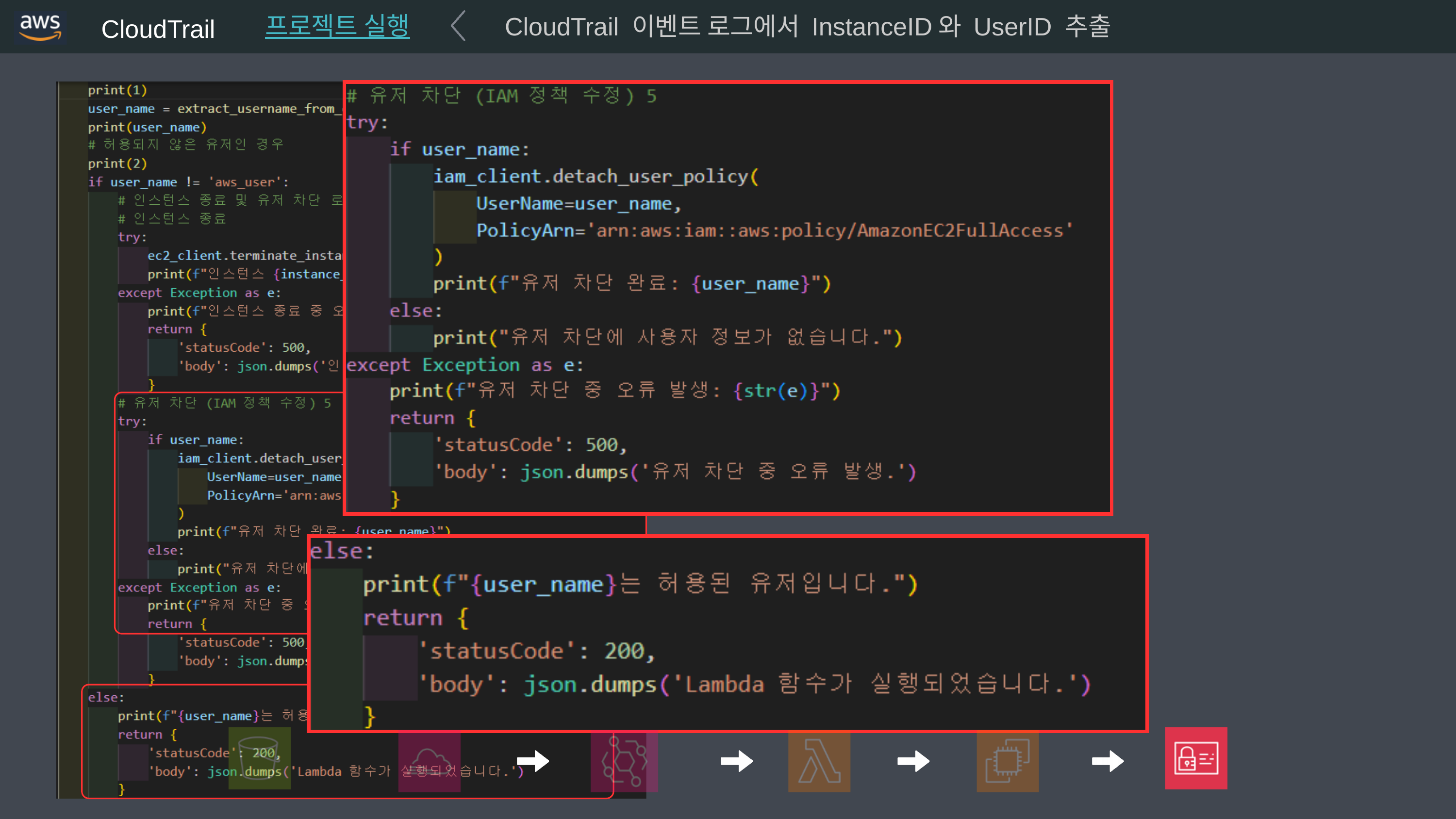

CloudTrail

프로젝트 실행
CloudTrail 이벤트 로그에서 InstanceID와 UserID 추출